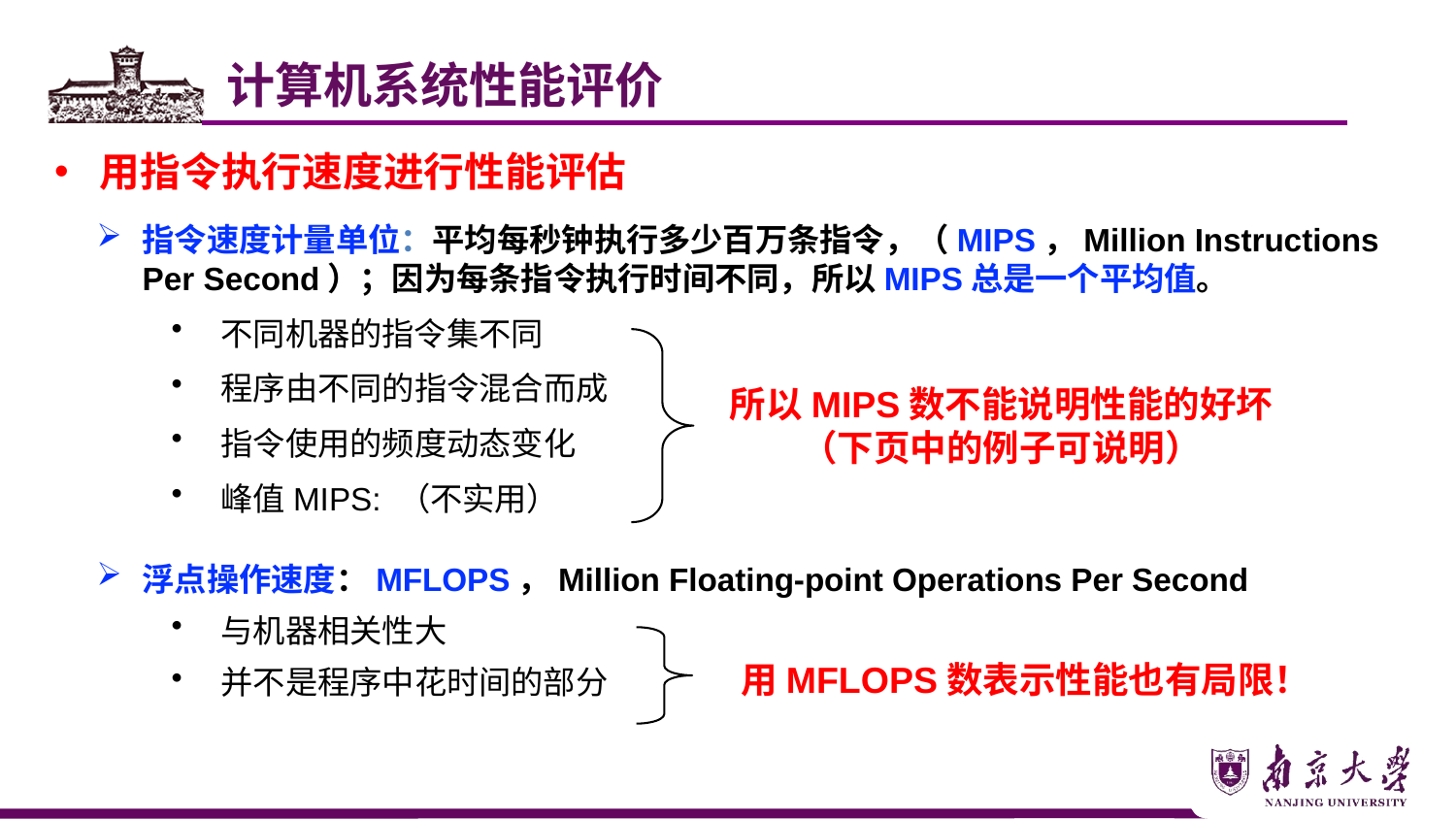

计算机系统性能评价
用指令执行速度进行性能评估
指令速度计量单位：平均每秒钟执行多少百万条指令，（MIPS，Million Instructions Per Second）；因为每条指令执行时间不同，所以MIPS总是一个平均值。
 不同机器的指令集不同
 程序由不同的指令混合而成
 指令使用的频度动态变化
 峰值MIPS: （不实用）

浮点操作速度：MFLOPS，Million Floating-point Operations Per Second
 与机器相关性大
 并不是程序中花时间的部分

所以MIPS数不能说明性能的好坏（下页中的例子可说明）

用MFLOPS数表示性能也有局限！